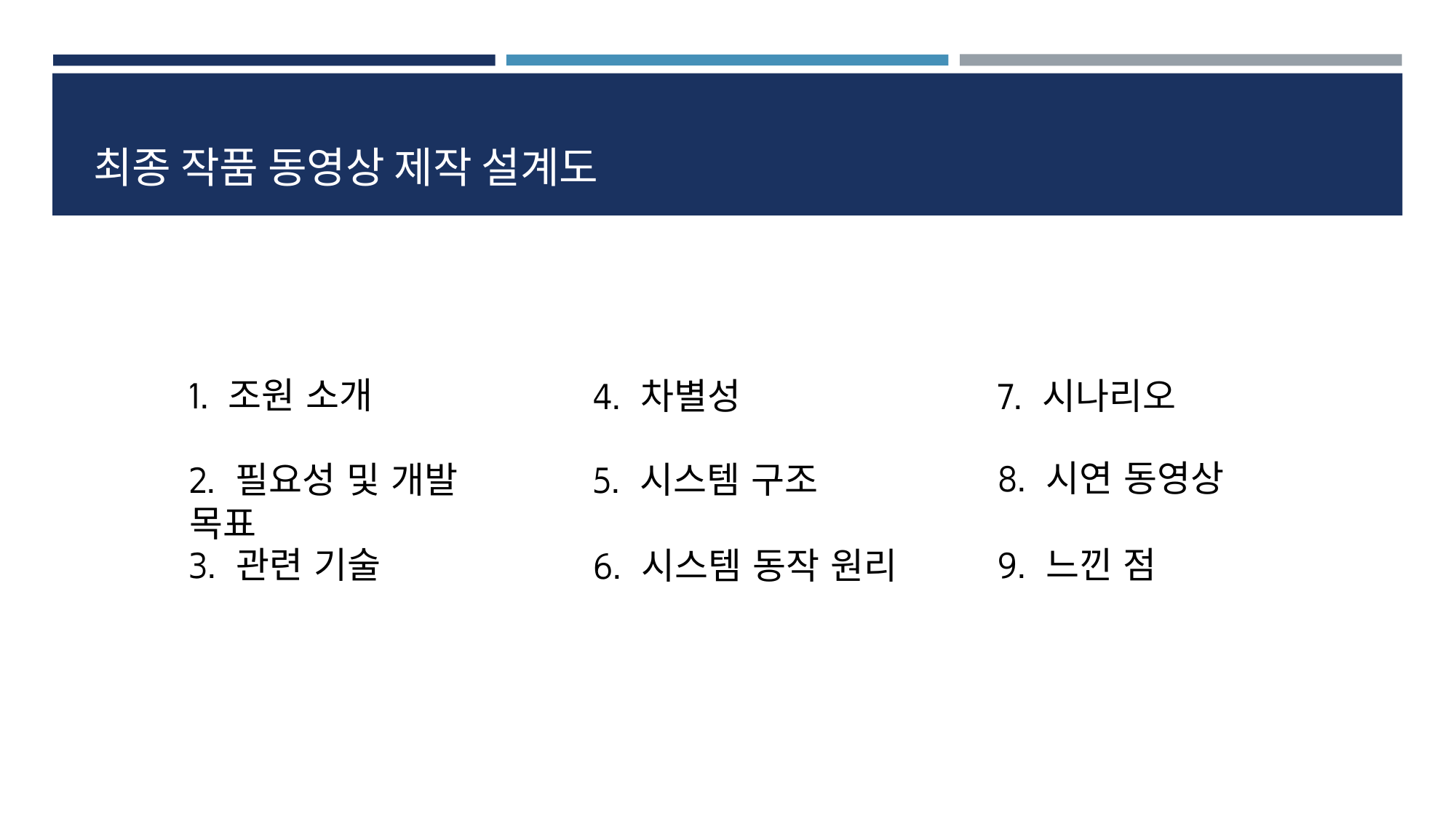

최종 작품 동영상 제작 설계도
1. 조원 소개
4. 차별성
7. 시나리오
8. 시연 동영상
5. 시스템 구조
2. 필요성 및 개발 목표
3. 관련 기술
9. 느낀 점
6. 시스템 동작 원리